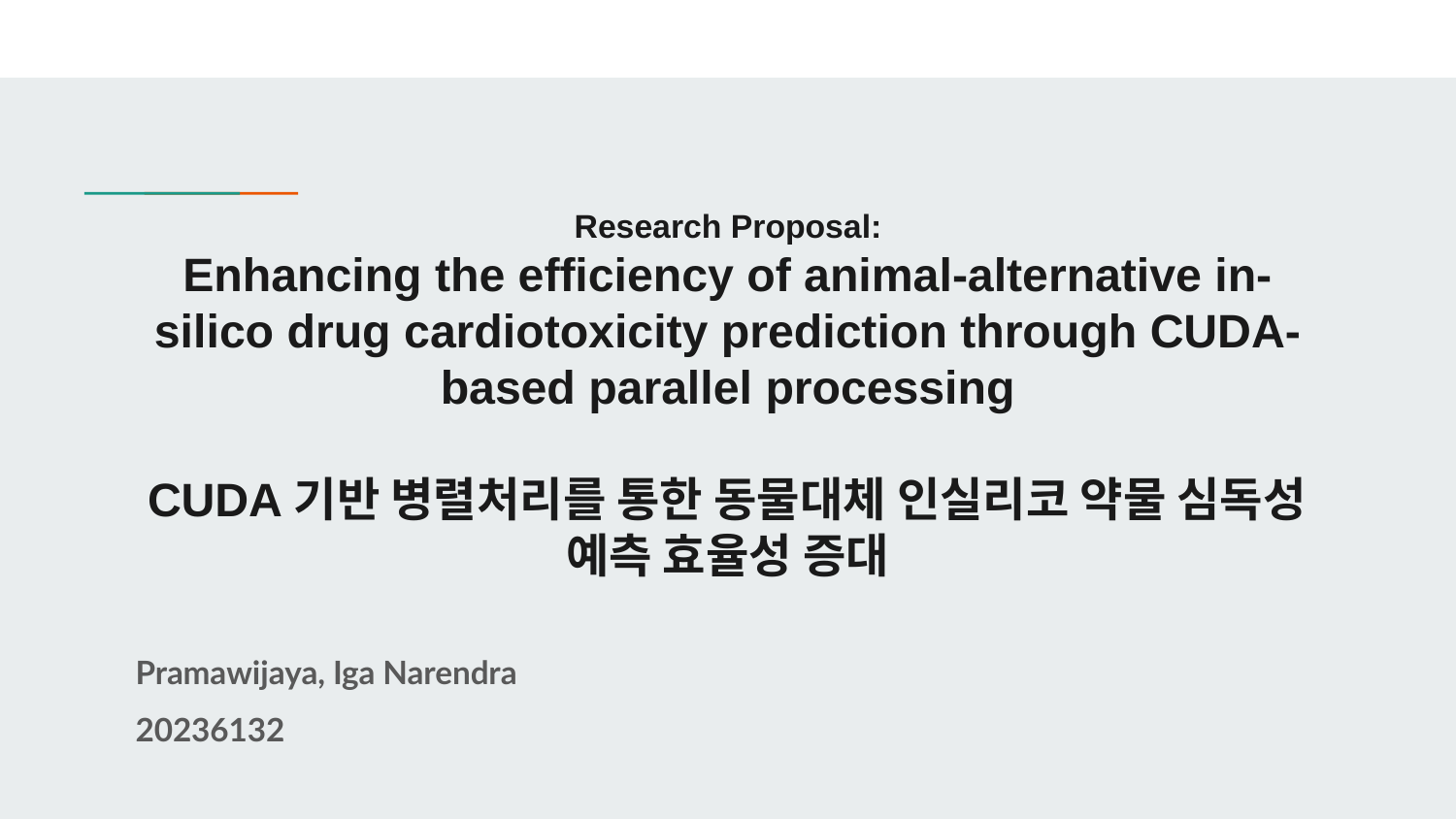

# Research Proposal: Enhancing the efficiency of animal-alternative in-silico drug cardiotoxicity prediction through CUDA-based parallel processing

CUDA기반 병렬처리를 통한 동물대체 인실리코 약물 심독성 예측 효율성 증대
Pramawijaya, Iga Narendra
20236132